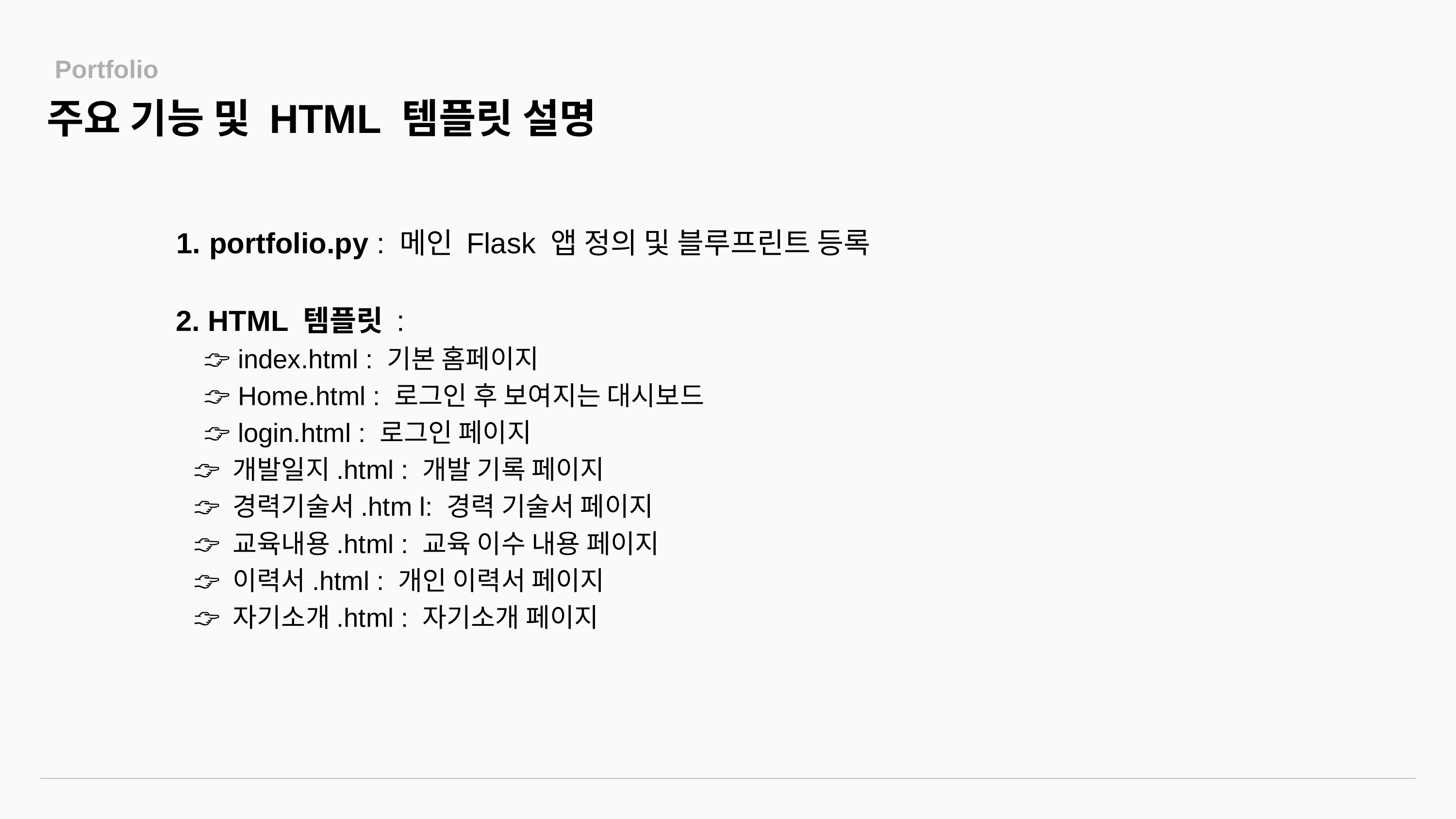

Portfolio
주요 기능 및 HTML 템플릿 설명
 portfolio.py : 메인 Flask 앱 정의 및 블루프린트 등록

   2. HTML 템플릿 :
       👉 index.html : 기본 홈페이지
       👉 Home.html : 로그인 후 보여지는 대시보드
       👉 login.html : 로그인 페이지
       👉 개발일지.html : 개발 기록 페이지
       👉 경력기술서.htm l: 경력 기술서 페이지
       👉 교육내용.html : 교육 이수 내용 페이지
       👉 이력서.html : 개인 이력서 페이지
       👉 자기소개.html : 자기소개 페이지